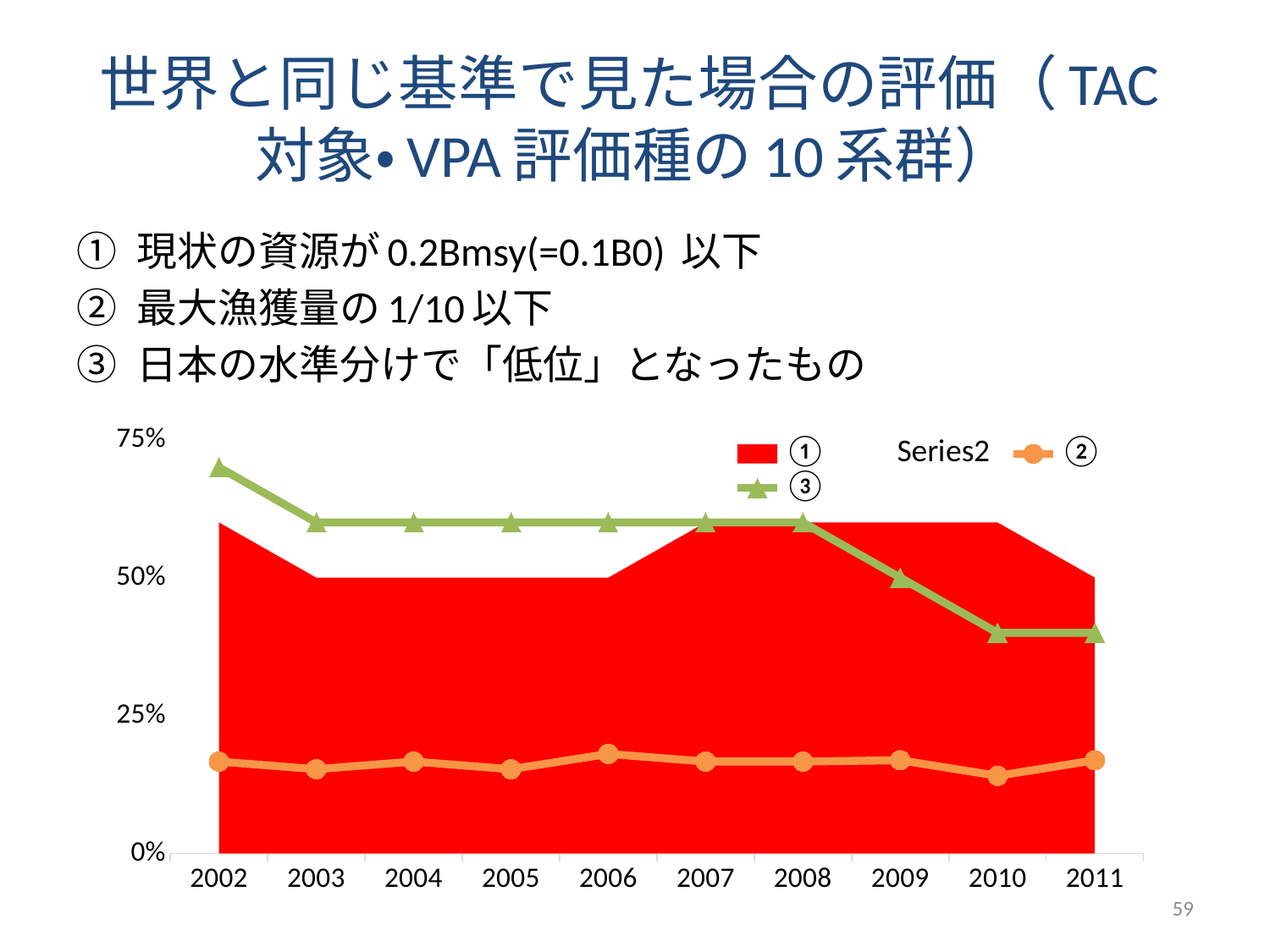

# 世界と同じ基準で見た場合の評価（TAC対象・VPA評価種の10系群）
現状の資源が0.2Bmsy(=0.1B0) 以下
最大漁獲量の1/10以下
日本の水準分けで「低位」となったもの

### Chart

| Category | ① |  | ② | ③ |
|---|---|---|---|---|
| 2002 | 0.6 | 0.4 | 0.166666666666667 | 0.7 |
| 2003 | 0.5 | 0.4 | 0.152777777777778 | 0.6 |
| 2004 | 0.5 | 0.4 | 0.166666666666667 | 0.6 |
| 2005 | 0.5 | 0.4 | 0.152777777777778 | 0.6 |
| 2006 | 0.5 | 0.4 | 0.180555555555556 | 0.6 |
| 2007 | 0.6 | 0.4 | 0.166666666666667 | 0.6 |
| 2008 | 0.6 | 0.4 | 0.166666666666667 | 0.6 |
| 2009 | 0.6 | 0.5 | 0.169014084507042 | 0.5 |
| 2010 | 0.6 | 0.4 | 0.140845070422535 | 0.4 |
| 2011 | 0.5 | 0.3 | 0.169014084507042 | 0.4 |
59